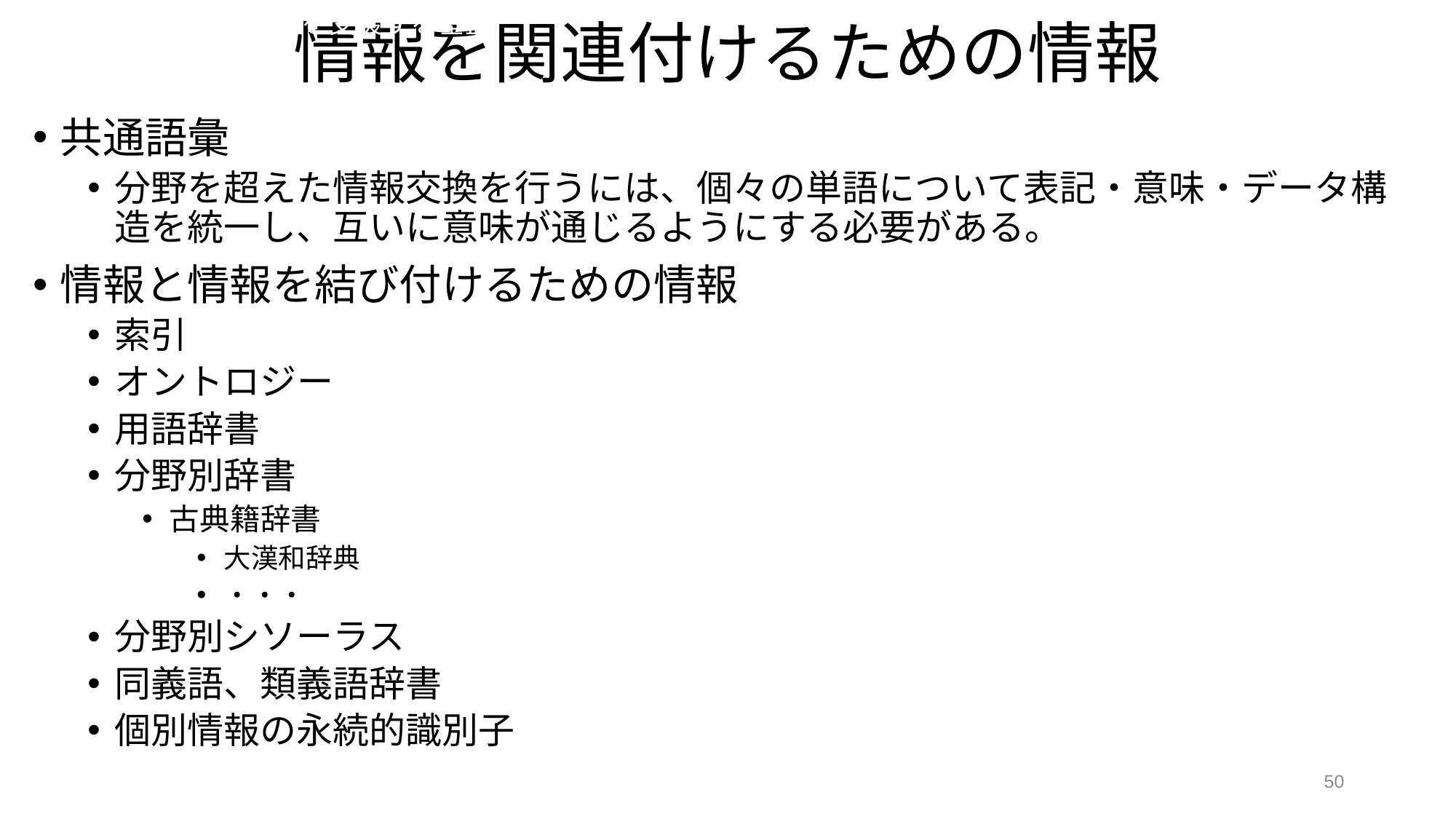

# 情報を関連付けるための情報
創造活動を支援する基盤
共通語彙
分野を超えた情報交換を行うには、個々の単語について表記・意味・データ構造を統一し、互いに意味が通じるようにする必要がある。
情報と情報を結び付けるための情報
索引
オントロジー
用語辞書
分野別辞書
古典籍辞書
大漢和辞典
・・・
分野別シソーラス
同義語、類義語辞書
個別情報の永続的識別子

50